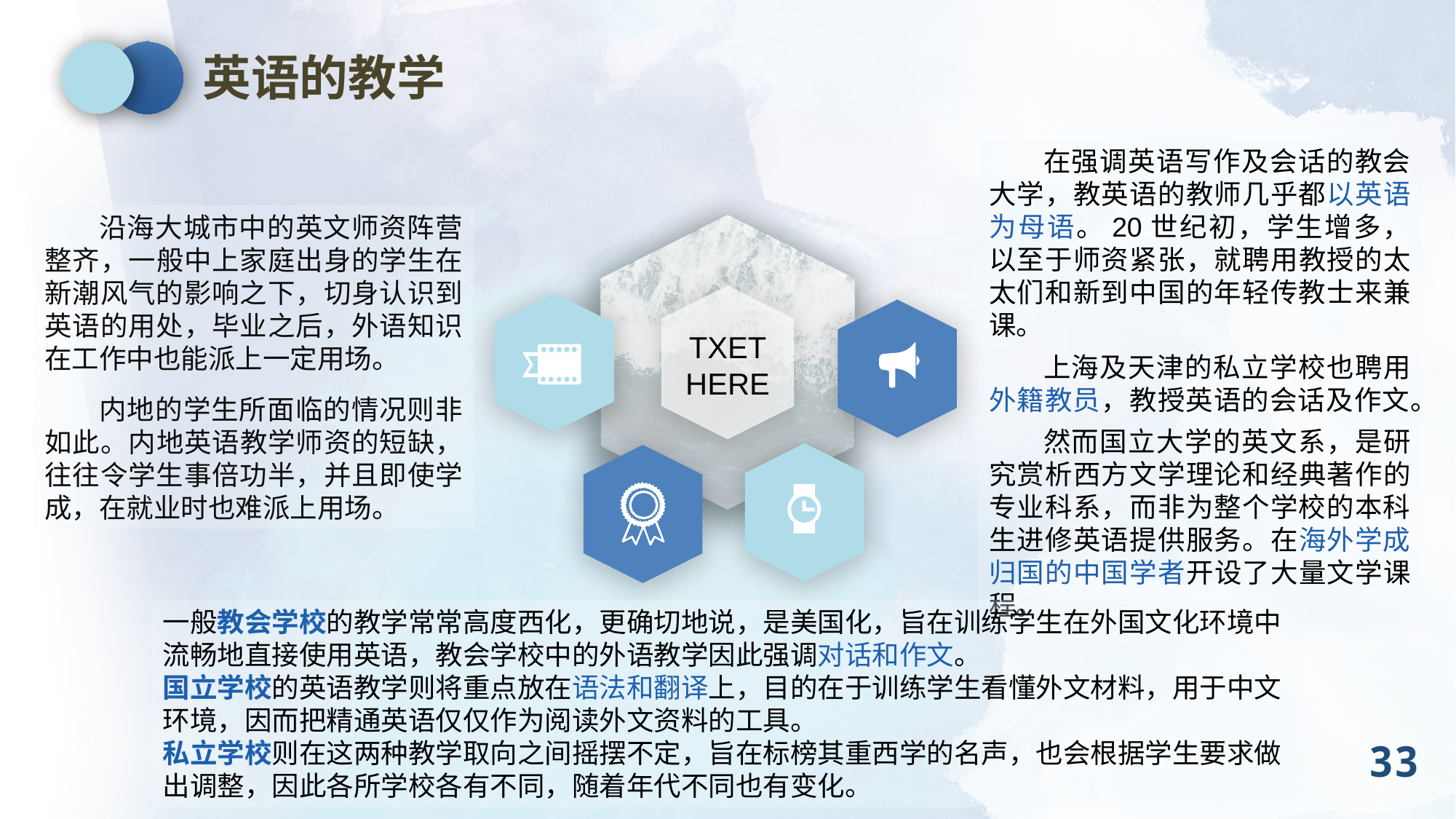

英语的教学
在强调英语写作及会话的教会大学，教英语的教师几乎都以英语为母语。20世纪初，学生增多，以至于师资紧张，就聘用教授的太太们和新到中国的年轻传教士来兼课。
上海及天津的私立学校也聘用外籍教员，教授英语的会话及作文。
然而国立大学的英文系，是研究赏析西方文学理论和经典著作的专业科系，而非为整个学校的本科生进修英语提供服务。在海外学成归国的中国学者开设了大量文学课程。
沿海大城市中的英文师资阵营整齐，一般中上家庭出身的学生在新潮风气的影响之下，切身认识到英语的用处，毕业之后，外语知识在工作中也能派上一定用场。
内地的学生所面临的情况则非如此。内地英语教学师资的短缺，往往令学生事倍功半，并且即使学成，在就业时也难派上用场。

TXET
HERE

一般教会学校的教学常常高度西化，更确切地说，是美国化，旨在训练学生在外国文化环境中流畅地直接使用英语，教会学校中的外语教学因此强调对话和作文。
国立学校的英语教学则将重点放在语法和翻译上，目的在于训练学生看懂外文材料，用于中文环境，因而把精通英语仅仅作为阅读外文资料的工具。
私立学校则在这两种教学取向之间摇摆不定，旨在标榜其重西学的名声，也会根据学生要求做出调整，因此各所学校各有不同，随着年代不同也有变化。
33